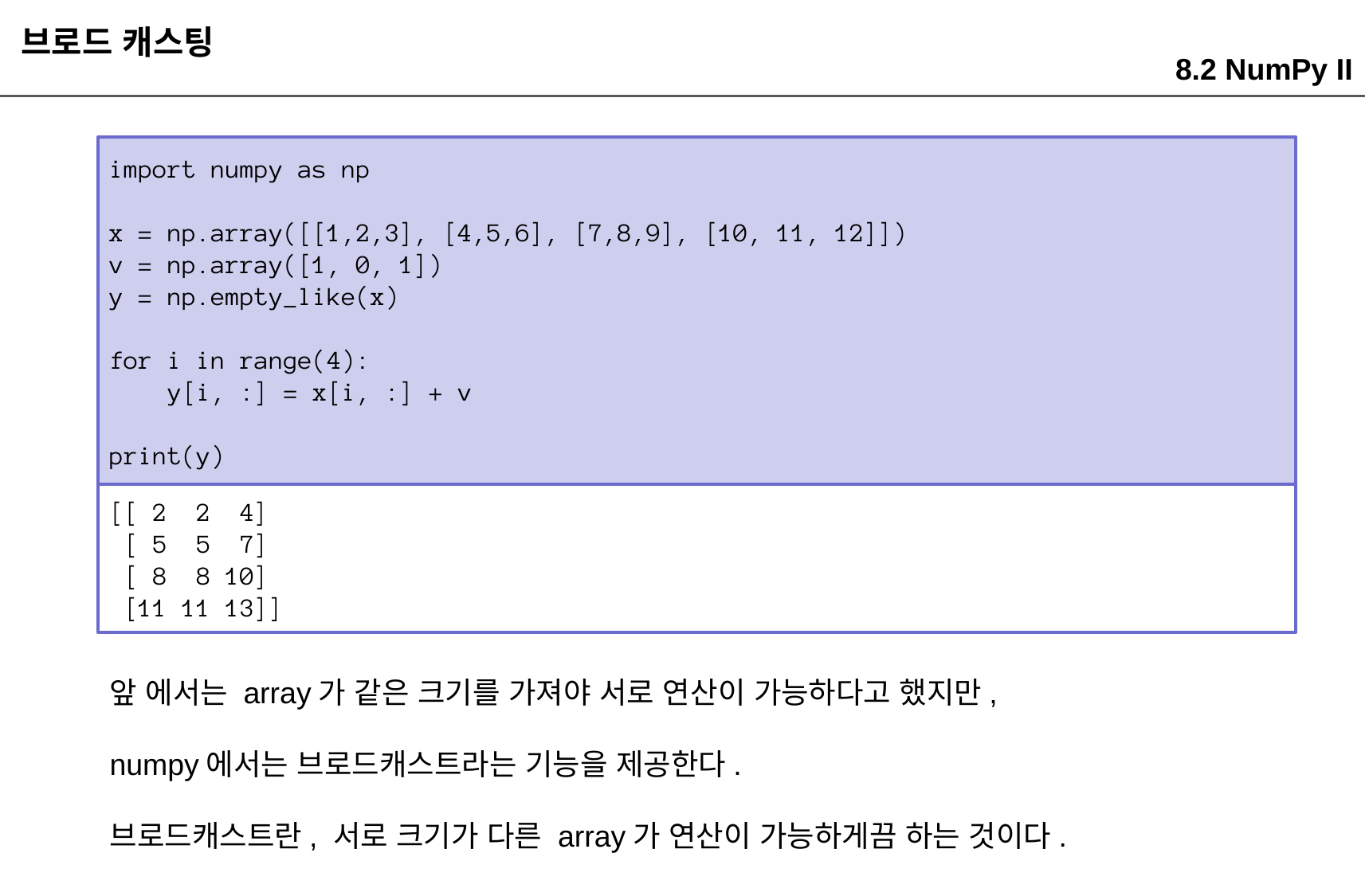

브로드 캐스팅
8.2 NumPy II
import numpy as np

x = np.array([[1,2,3], [4,5,6], [7,8,9], [10, 11, 12]])
v = np.array([1, 0, 1])
y = np.empty_like(x)

for i in range(4):
    y[i, :] = x[i, :] + v

print(y)
[[ 2  2  4]
 [ 5  5  7]
 [ 8  8 10]
 [11 11 13]]
앞 에서는 array가 같은 크기를 가져야 서로 연산이 가능하다고 했지만,

numpy에서는 브로드캐스트라는 기능을 제공한다.

브로드캐스트란, 서로 크기가 다른 array가 연산이 가능하게끔 하는 것이다.